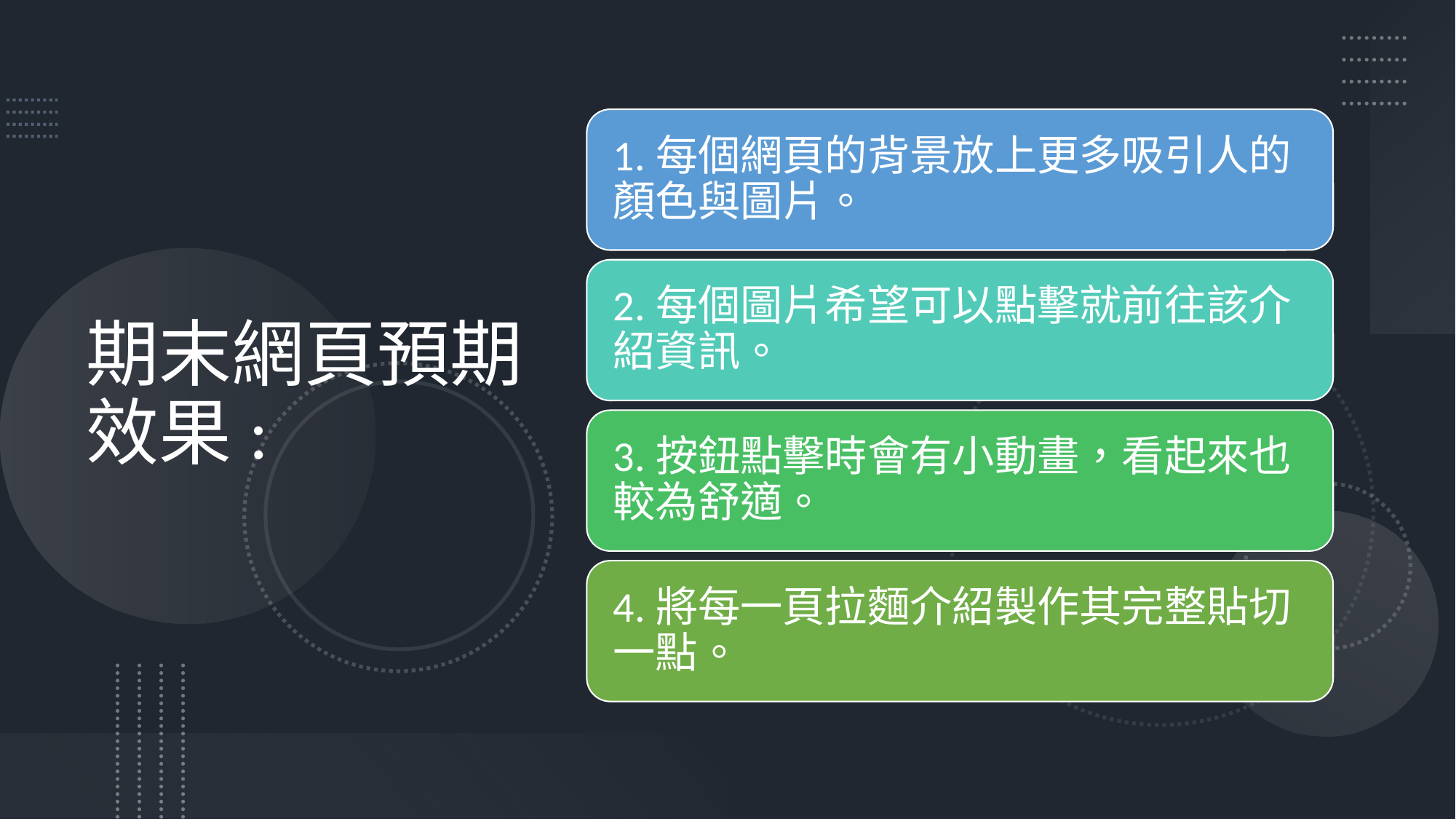

# 期末網頁預期效果:
1.每個網頁的背景放上更多吸引人的顏色與圖片。
2.每個圖片希望可以點擊就前往該介紹資訊。
3.按鈕點擊時會有小動畫，看起來也較為舒適。
4.將每一頁拉麵介紹製作其完整貼切一點。